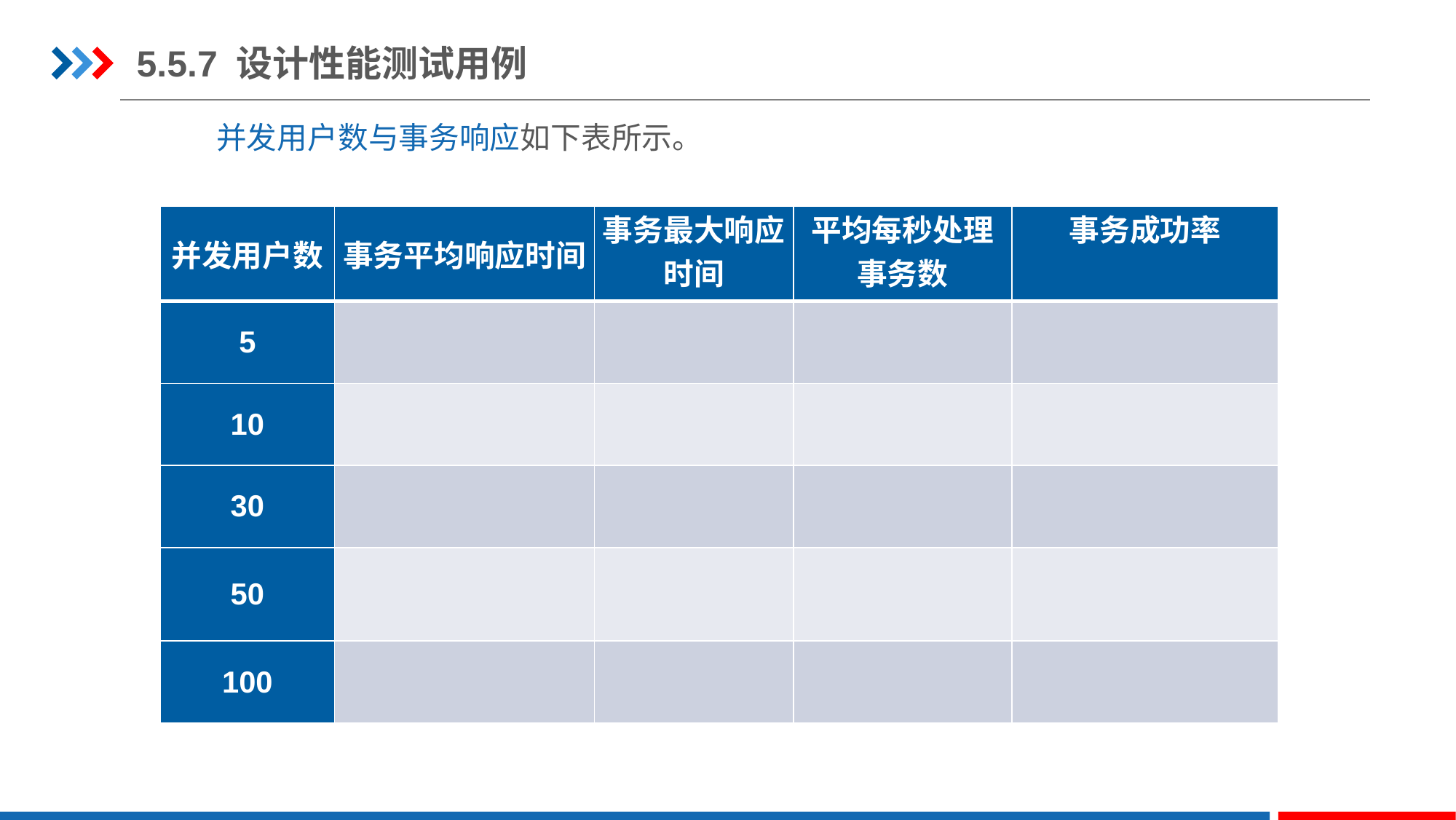

5.5.7 设计性能测试用例
并发用户数与事务响应如下表所示。
| 并发用户数 | 事务平均响应时间 | 事务最大响应时间 | 平均每秒处理事务数 | 事务成功率 |
| --- | --- | --- | --- | --- |
| 5 |  |  |  |  |
| 10 |  |  |  |  |
| 30 |  |  |  |  |
| 50 |  |  |  |  |
| 100 |  |  |  |  |